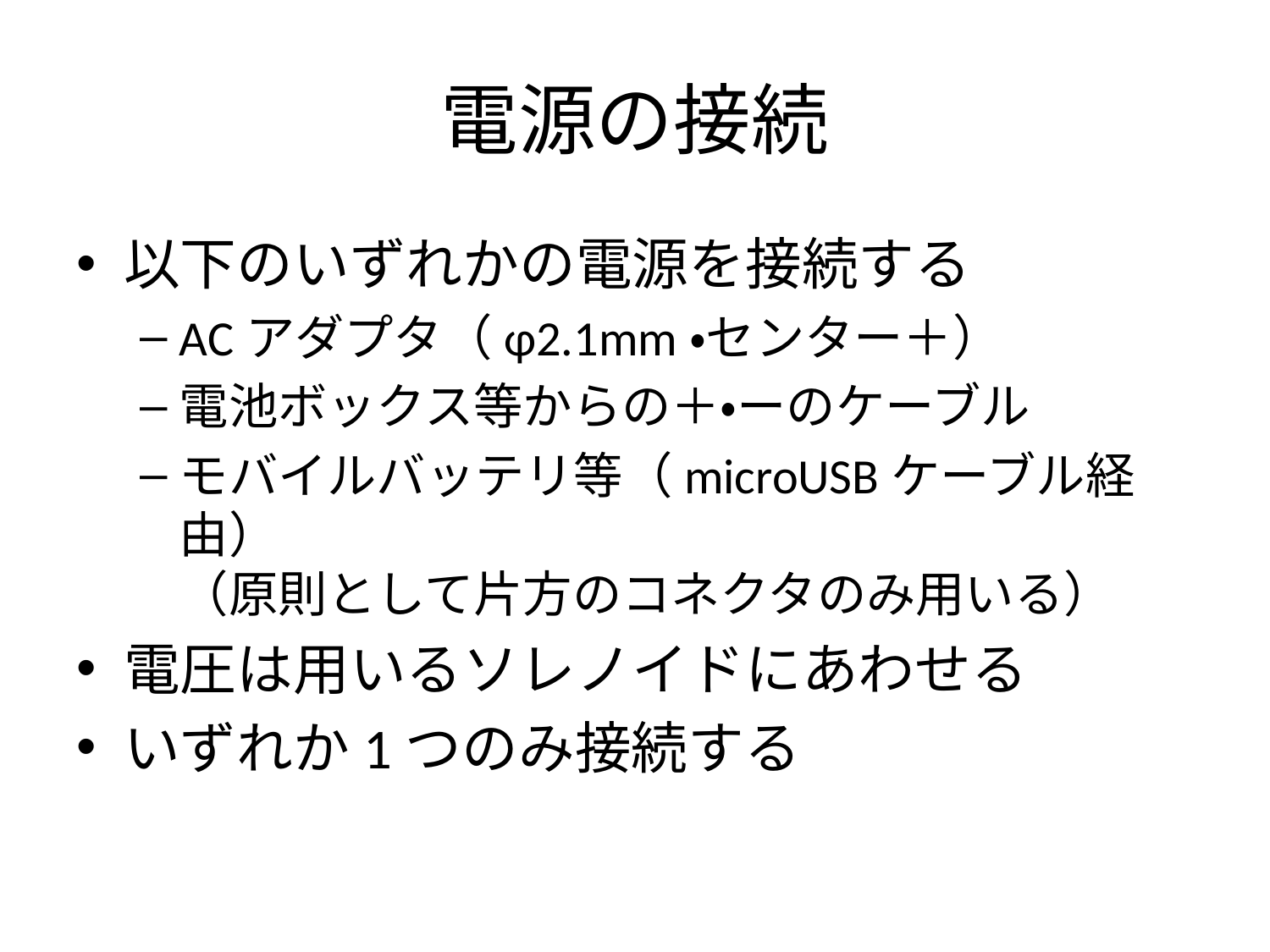

# 電源の接続
以下のいずれかの電源を接続する
ACアダプタ（φ2.1mm・センター＋）
電池ボックス等からの＋・ーのケーブル
モバイルバッテリ等（microUSBケーブル経由）
（原則として片方のコネクタのみ用いる）
電圧は用いるソレノイドにあわせる
いずれか1つのみ接続する